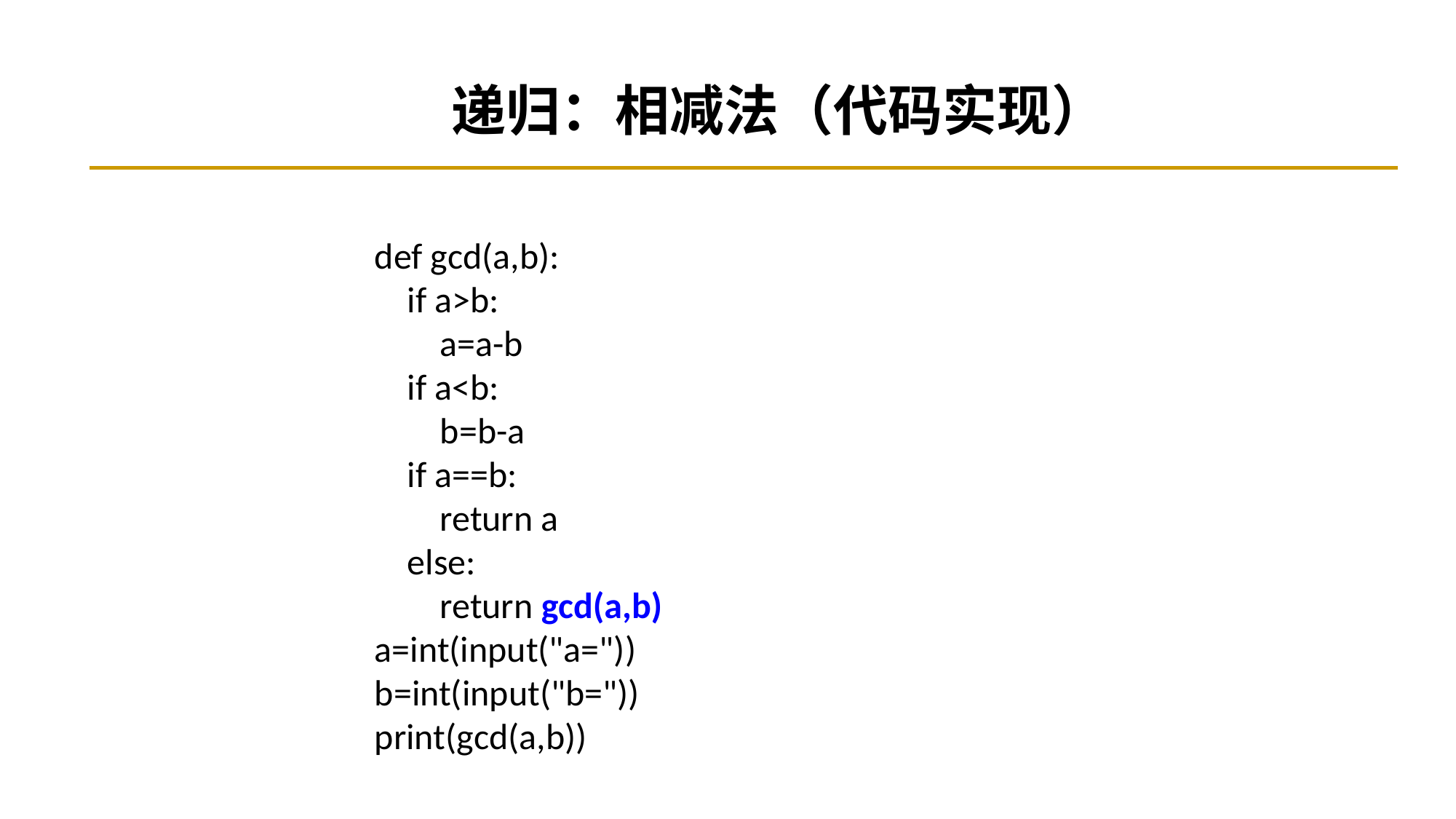

递归：相减法（代码实现）
def gcd(a,b):
    if a>b:
        a=a-b
    if a<b:
        b=b-a
    if a==b:
        return a
    else:
        return gcd(a,b)
a=int(input("a="))
b=int(input("b="))
print(gcd(a,b))